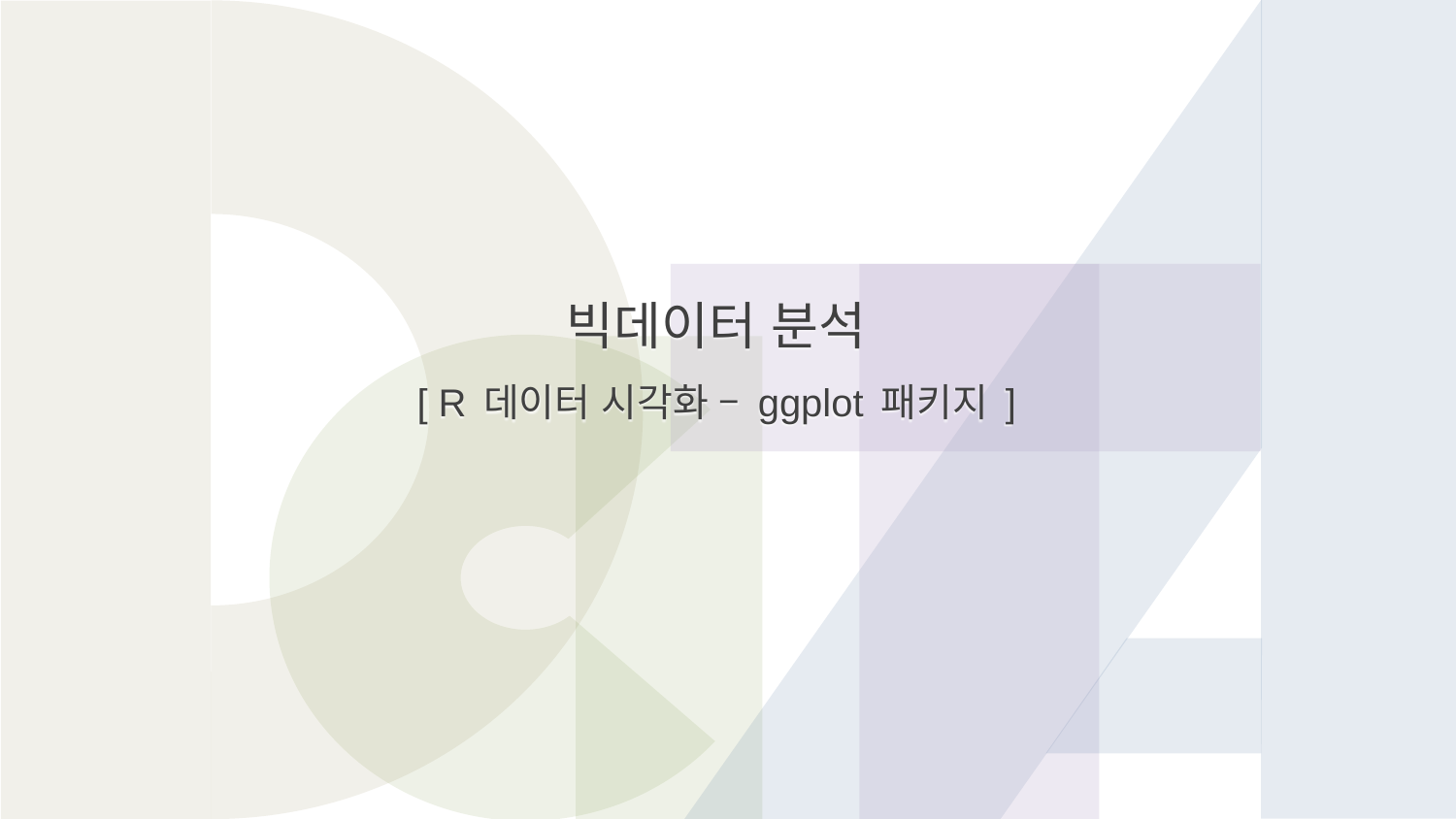

# 빅데이터 분석 [ R 데이터 시각화 – ggplot 패키지 ]